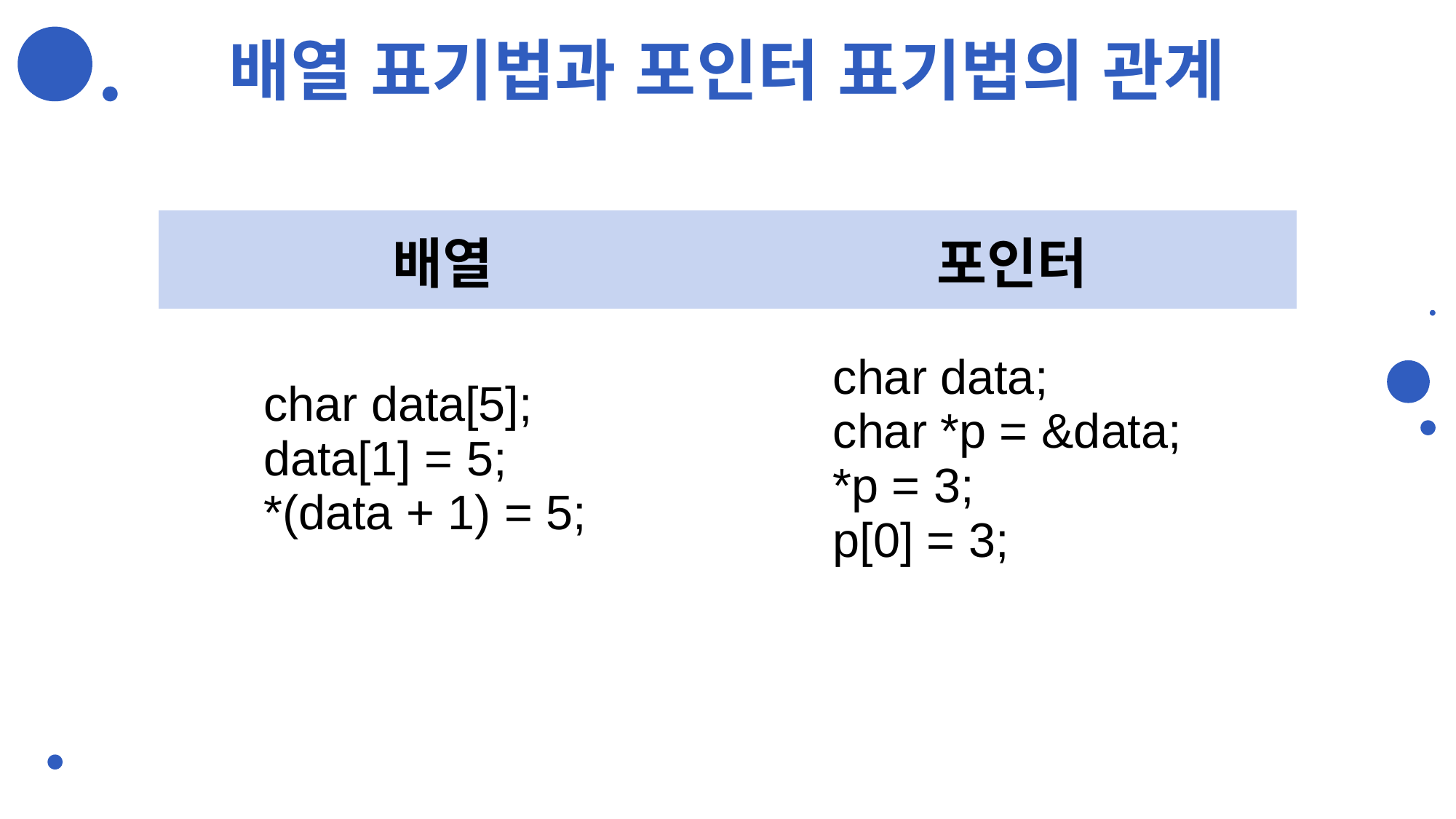

# 배열 표기법과 포인터 표기법의 관계
| 배열 | 포인터 |
| --- | --- |
| char data[5]; data[1] = 5; \*(data + 1) = 5; | char data; char \*p = &data; \*p = 3; p[0] = 3; |